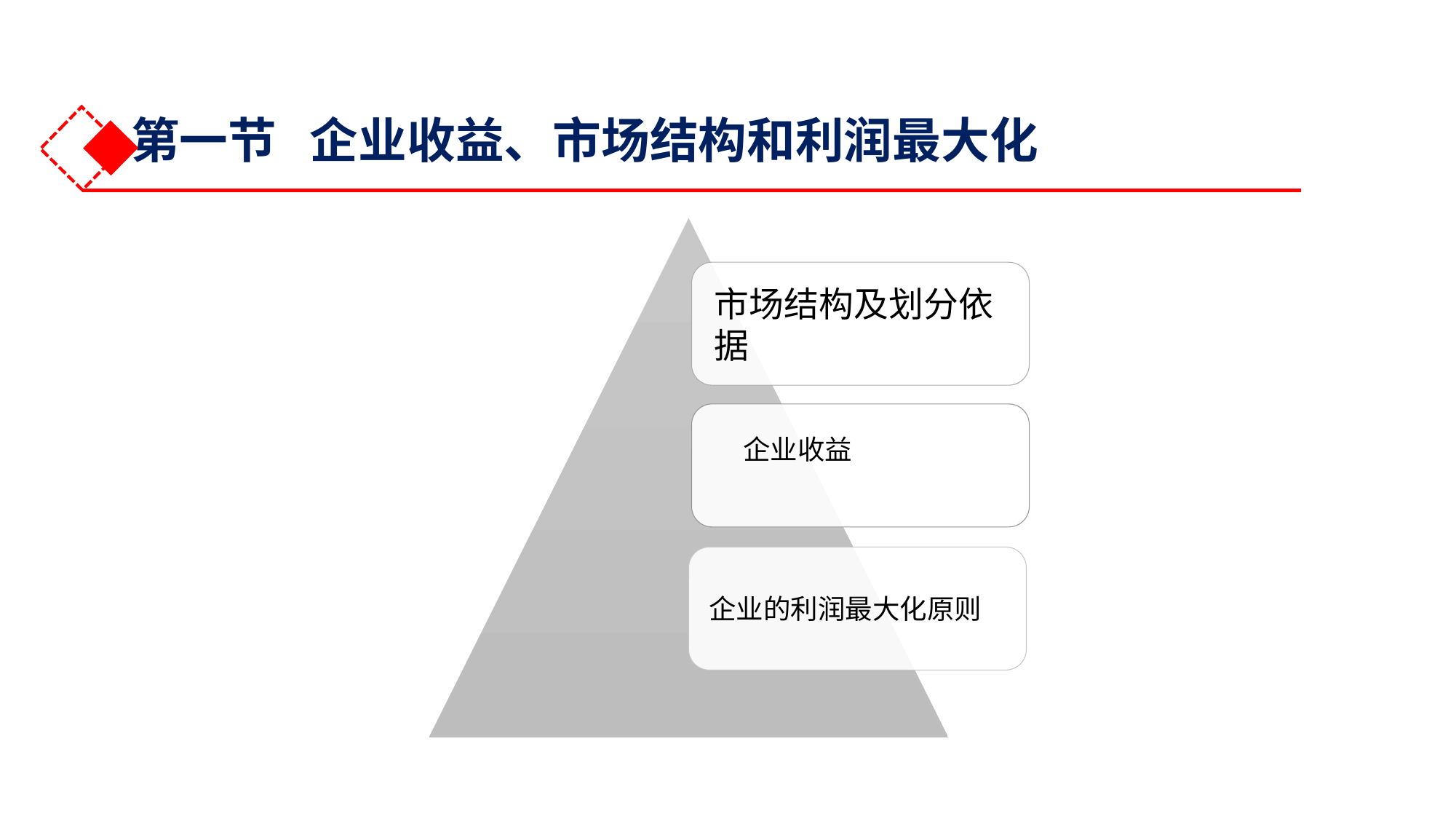

# 第一节   企业收益、市场结构和利润最大化

    企业收益
市场结构及划分依据
企业的利润最大化原则